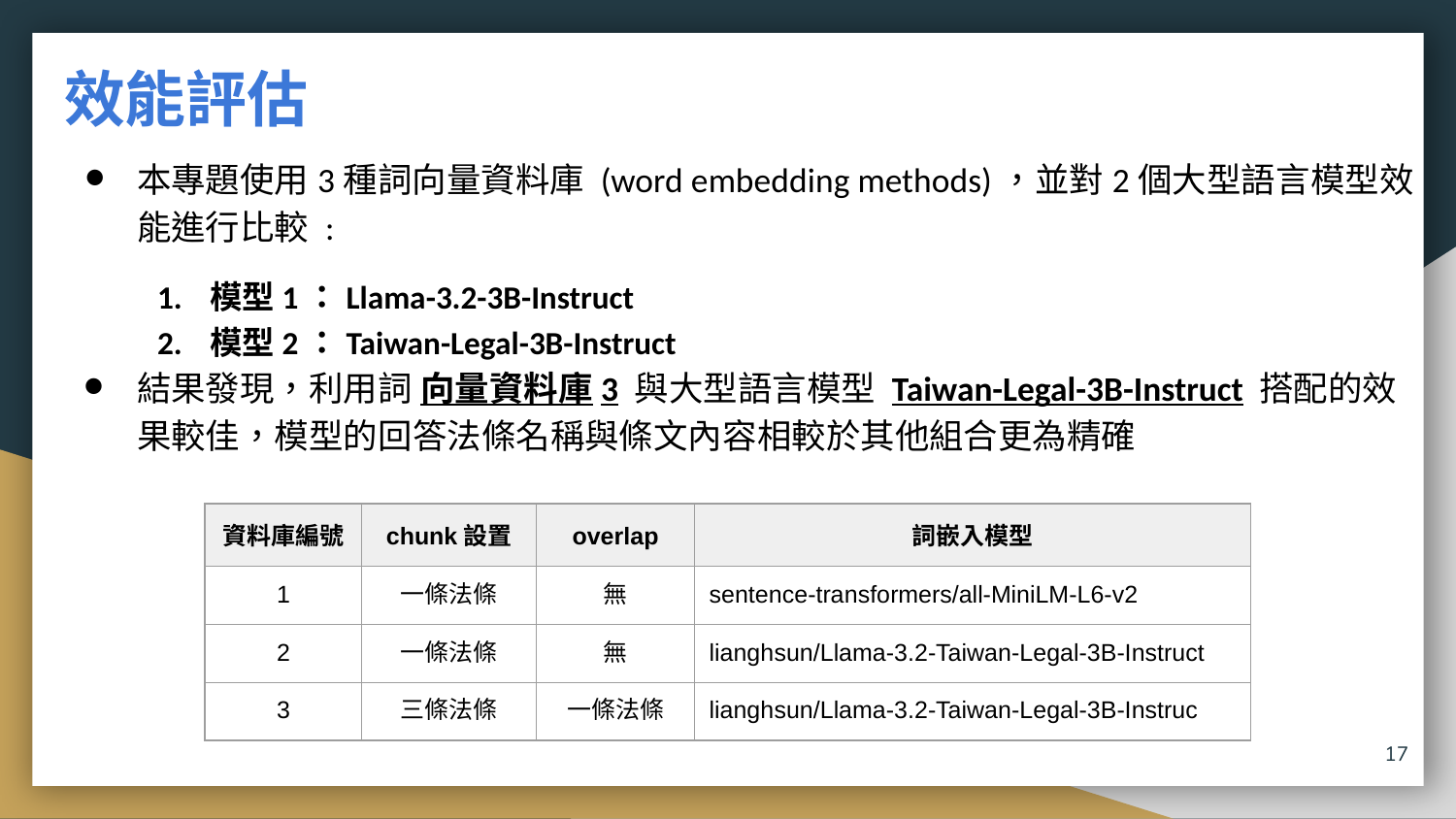

# 效能評估
本專題使用3種詞向量資料庫 (word embedding methods)，並對2個大型語言模型效能進行比較 :
模型1：Llama-3.2-3B-Instruct
模型2：Taiwan-Legal-3B-Instruct
結果發現，利用詞 向量資料庫3 與大型語言模型 Taiwan-Legal-3B-Instruct 搭配的效果較佳，模型的回答法條名稱與條文內容相較於其他組合更為精確
| 資料庫編號 | chunk設置 | overlap | 詞嵌入模型 |
| --- | --- | --- | --- |
| 1 | 一條法條 | 無 | sentence-transformers/all-MiniLM-L6-v2 |
| 2 | 一條法條 | 無 | lianghsun/Llama-3.2-Taiwan-Legal-3B-Instruct |
| 3 | 三條法條 | 一條法條 | lianghsun/Llama-3.2-Taiwan-Legal-3B-Instruc |
17